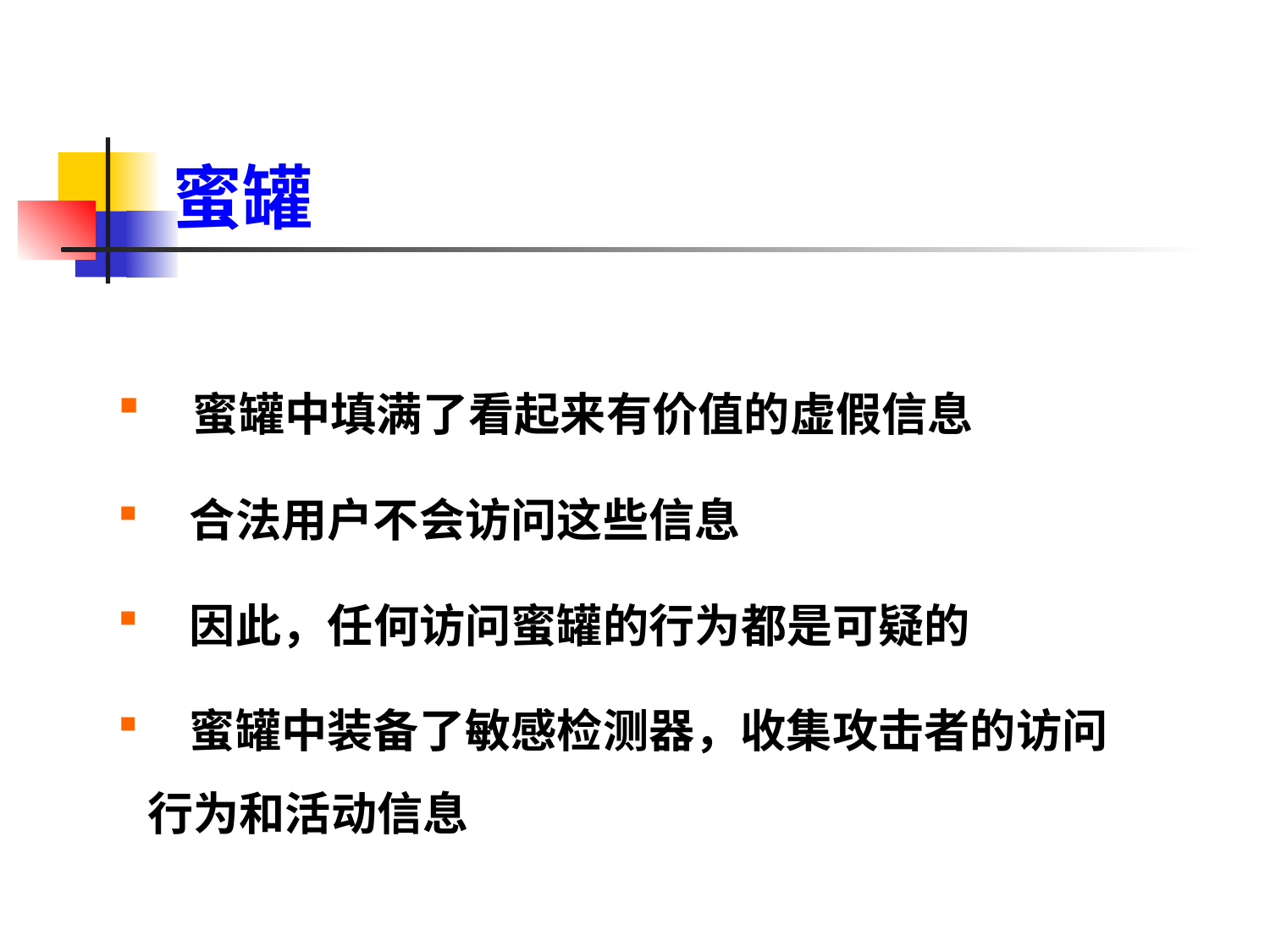

蜜罐
   蜜罐中填满了看起来有价值的虚假信息
   合法用户不会访问这些信息
   因此，任何访问蜜罐的行为都是可疑的
   蜜罐中装备了敏感检测器，收集攻击者的访问行为和活动信息